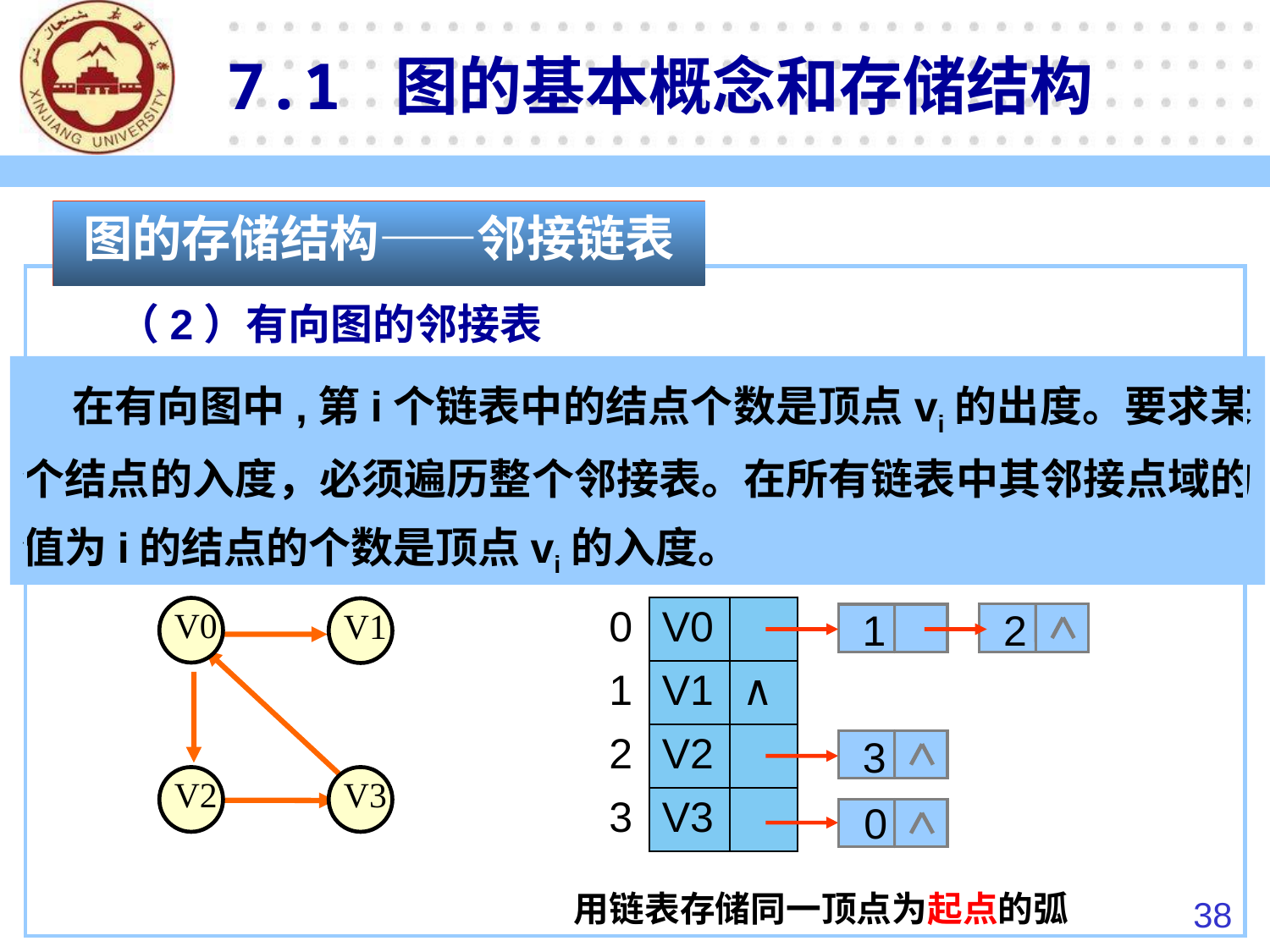

7.1 图的基本概念和存储结构
图的存储结构——邻接链表

（2）有向图的邻接表
    在有向图中,第i个链表中的结点个数是顶点vi的出度。要求某个结点的入度，必须遍历整个邻接表。在所有链表中其邻接点域的值为i的结点的个数是顶点vi的入度。
n个顶点,e条弧的有向图,需n个表头结点,e个表结点。
 V0

 V1

 V2

 V3

| 0 | V0 |  |
| --- | --- | --- |
| 1 | V1 | ∧ |
| 2 | V2 |  |
| 3 | V3 |  |
2

1

3

0

用链表存储同一顶点为起点的弧
38